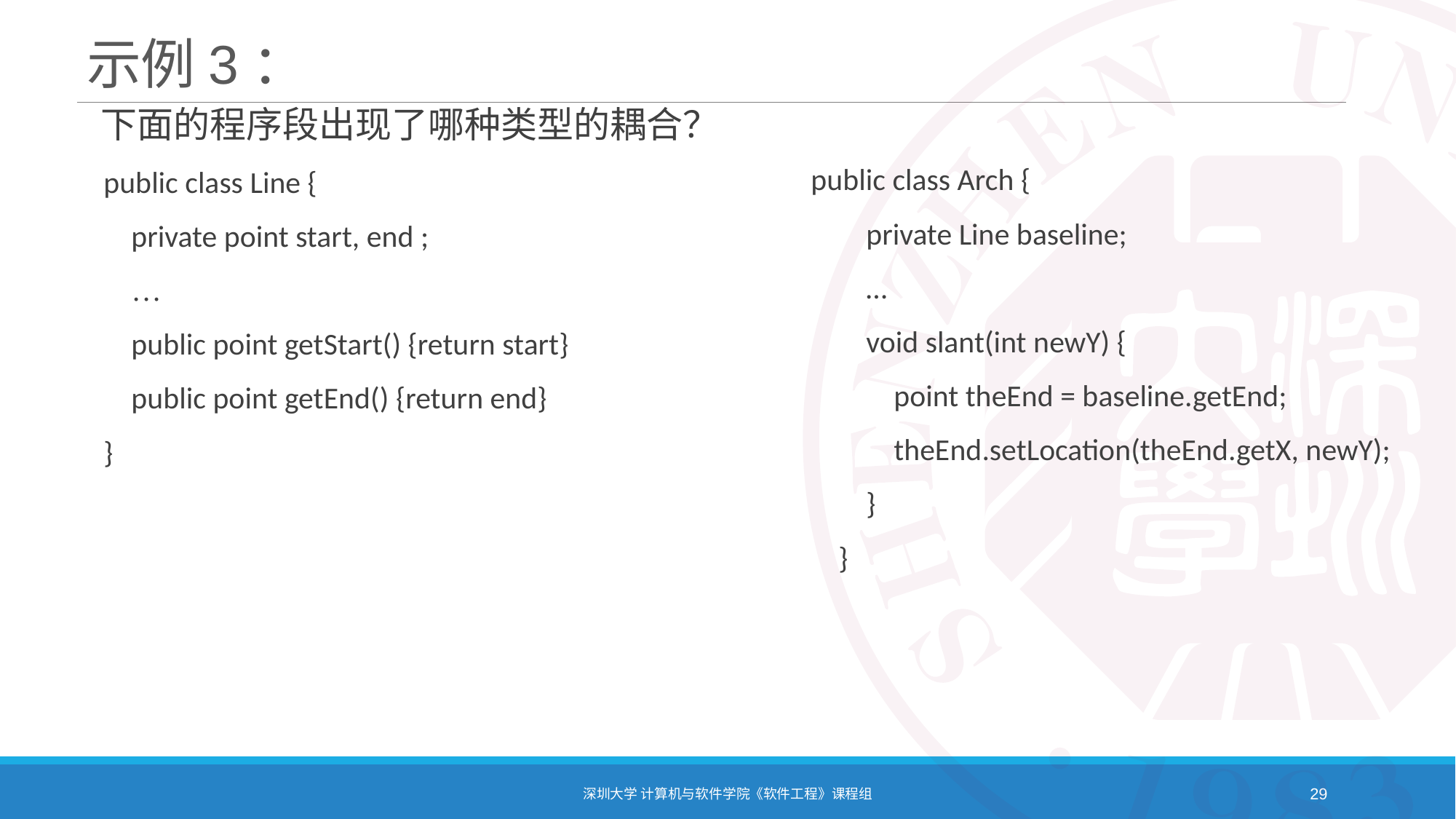

# 示例3：
  下面的程序段出现了哪种类型的耦合？
    public class Line {
        private point start, end ;
        …
        public point getStart() {return start}
        public point getEnd() {return end}
    }

public class Arch {
        private Line baseline;
        …
        void slant(int newY) {
            point theEnd = baseline.getEnd;
            theEnd.setLocation(theEnd.getX, newY);
        }
    }
深圳大学 计算机与软件学院《软件工程》课程组
29